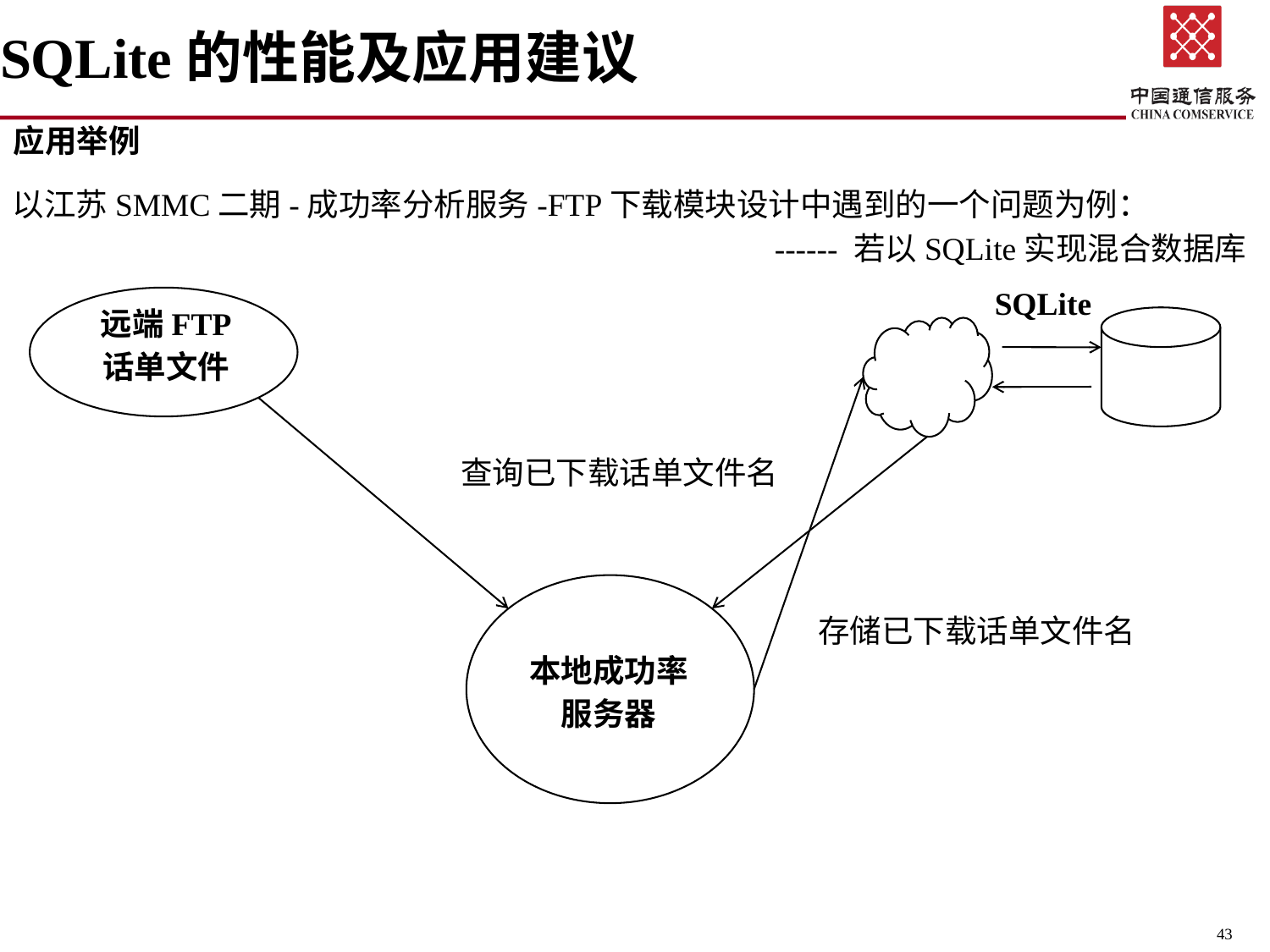

# SQLite的性能及应用建议

应用举例
以江苏SMMC二期-成功率分析服务-FTP下载模块设计中遇到的一个问题为例：
						------ 若以SQLite实现混合数据库
SQLite

远端FTP
话单文件

查询已下载话单文件名

存储已下载话单文件名
本地成功率
服务器